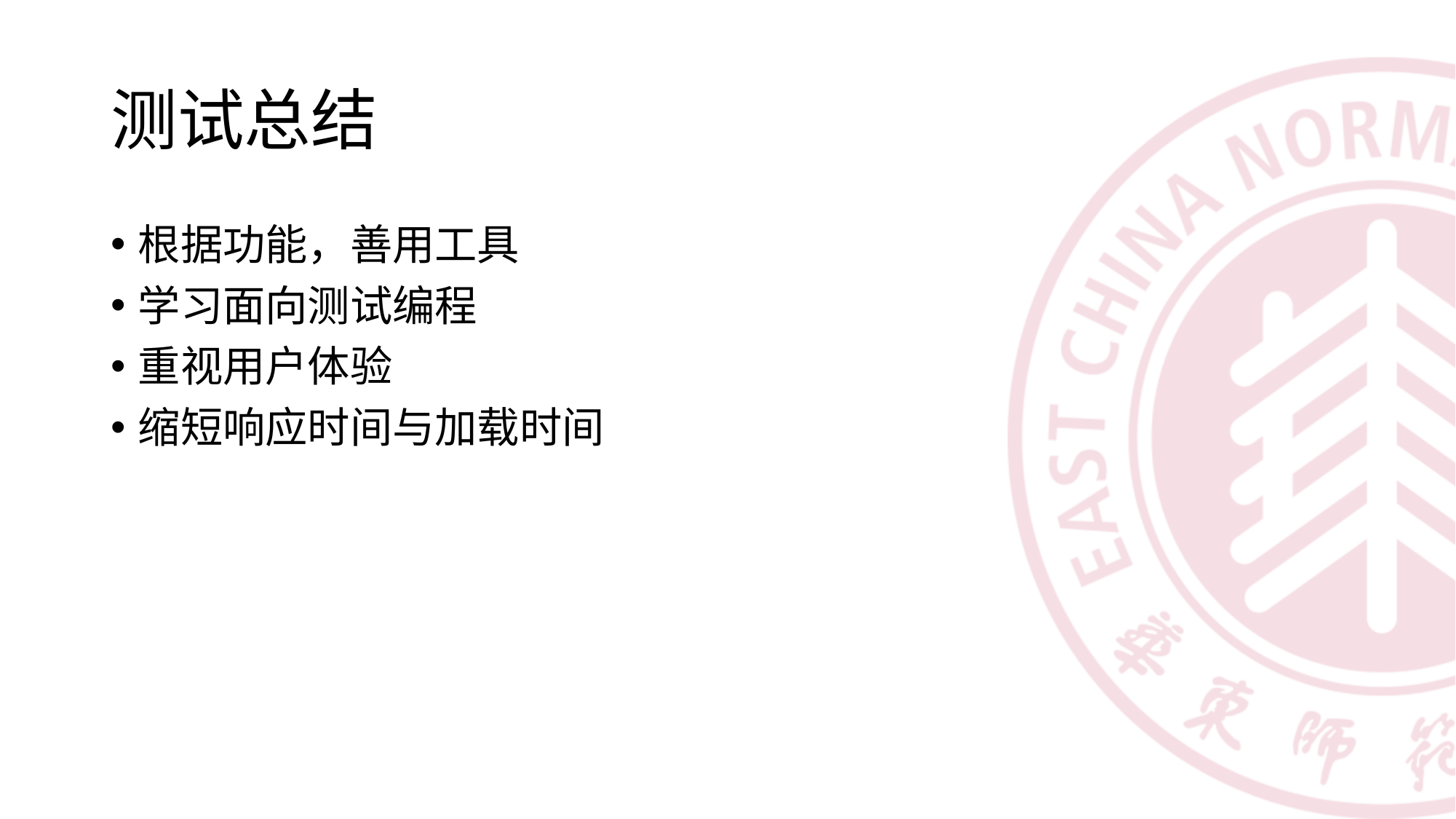

# 测试总结
根据功能，善用工具
学习面向测试编程
重视用户体验
缩短响应时间与加载时间